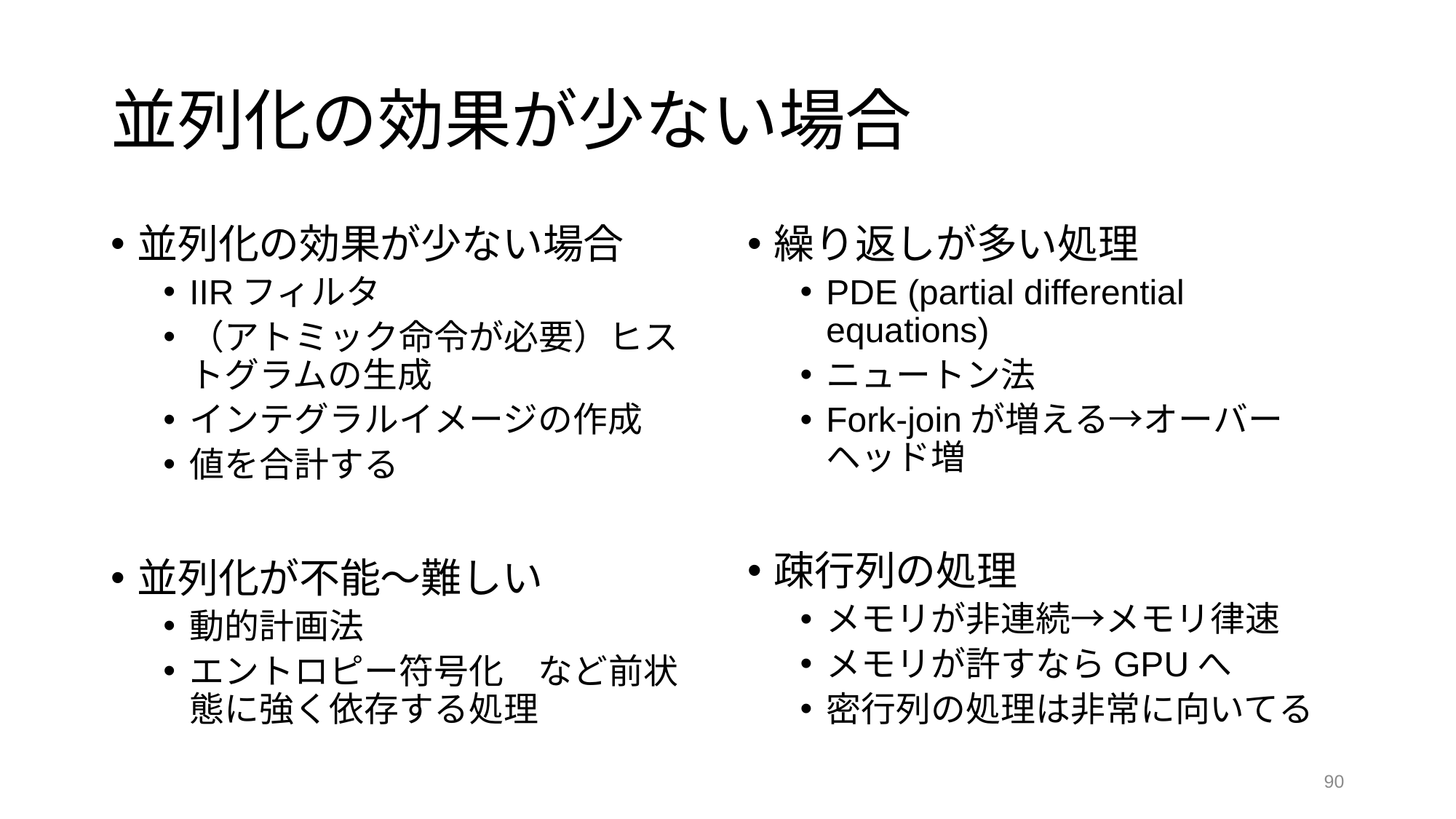

# 並列化の効果が少ない場合
並列化の効果が少ない場合
IIRフィルタ
（アトミック命令が必要）ヒストグラムの生成
インテグラルイメージの作成
値を合計する

並列化が不能～難しい
動的計画法
エントロピー符号化　など前状態に強く依存する処理

繰り返しが多い処理
PDE (partial differential equations)
ニュートン法
Fork-joinが増える→オーバーヘッド増

疎行列の処理
メモリが非連続→メモリ律速
メモリが許すならGPUへ
密行列の処理は非常に向いてる

90